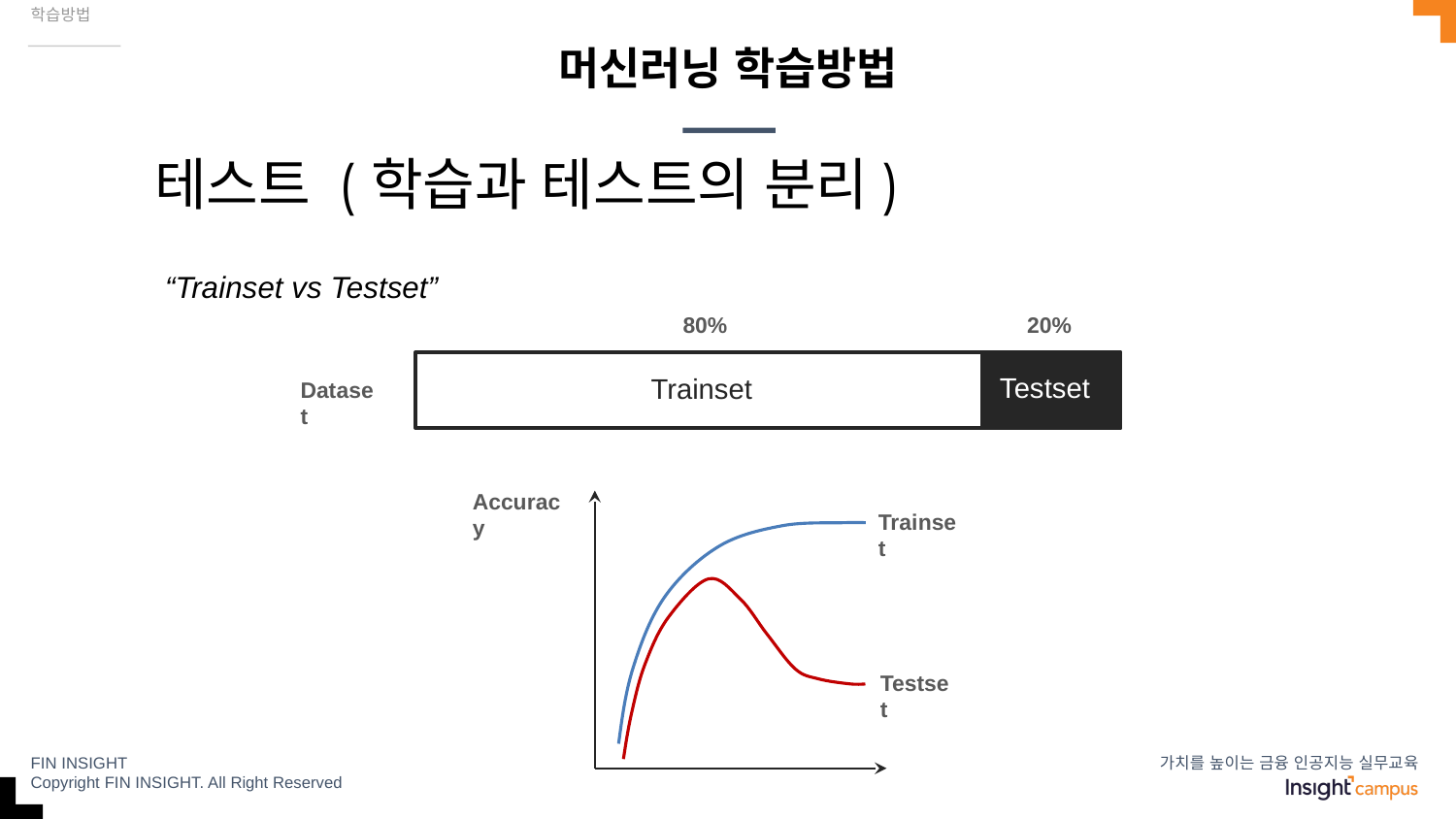

학습방법
# 머신러닝 학습방법
테스트 (학습과 테스트의 분리)
“Trainset vs Testset”
20%
80%

Testset
Trainset
Dataset
Accuracy
Trainset

Testset